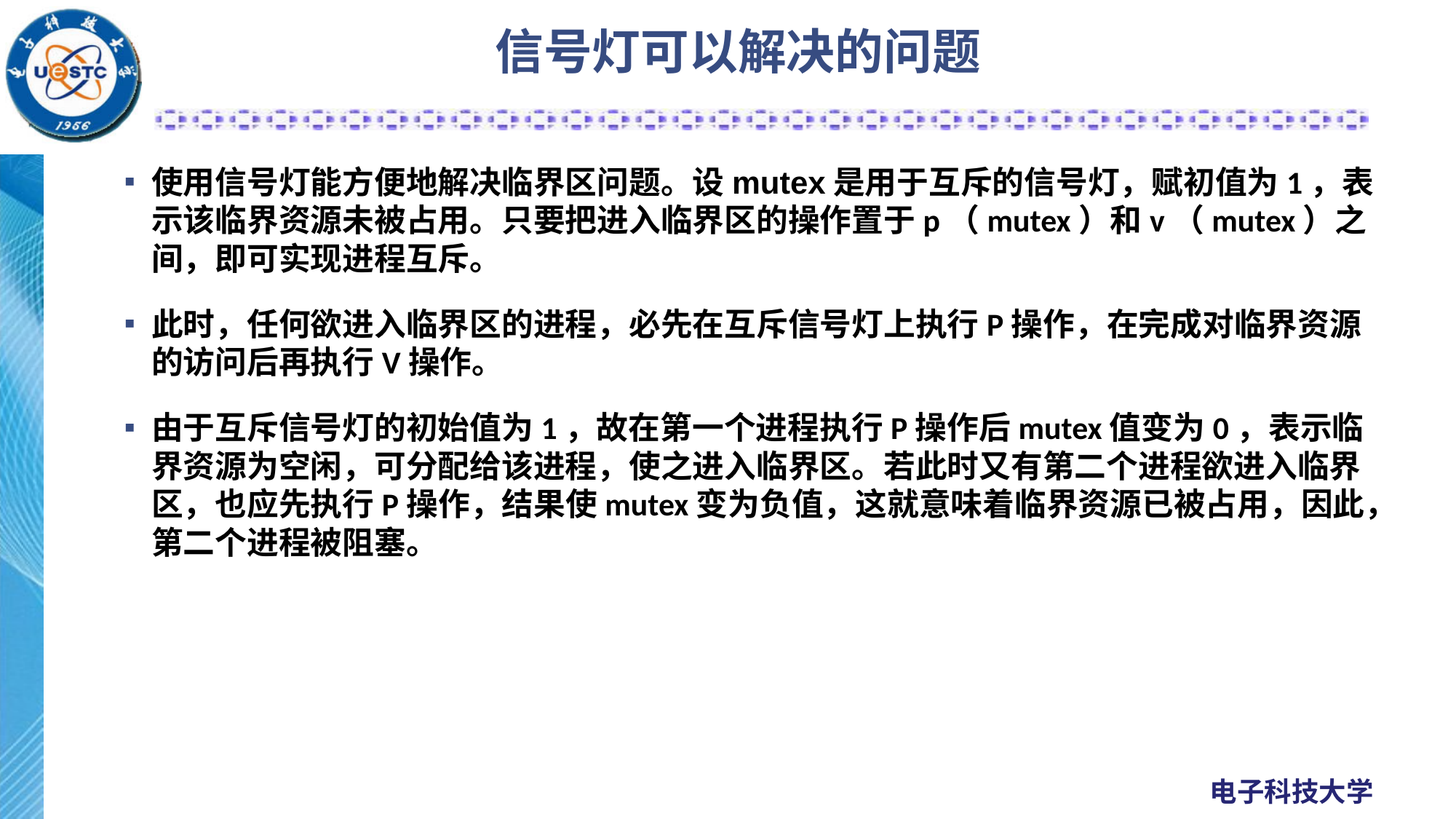

# 信号灯可以解决的问题
使用信号灯能方便地解决临界区问题。设mutex是用于互斥的信号灯，赋初值为1，表示该临界资源未被占用。只要把进入临界区的操作置于p（mutex）和v（mutex）之间，即可实现进程互斥。
此时，任何欲进入临界区的进程，必先在互斥信号灯上执行P操作，在完成对临界资源的访问后再执行V操作。
由于互斥信号灯的初始值为1，故在第一个进程执行P操作后mutex值变为0，表示临界资源为空闲，可分配给该进程，使之进入临界区。若此时又有第二个进程欲进入临界区，也应先执行P操作，结果使mutex变为负值，这就意味着临界资源已被占用，因此，第二个进程被阻塞。